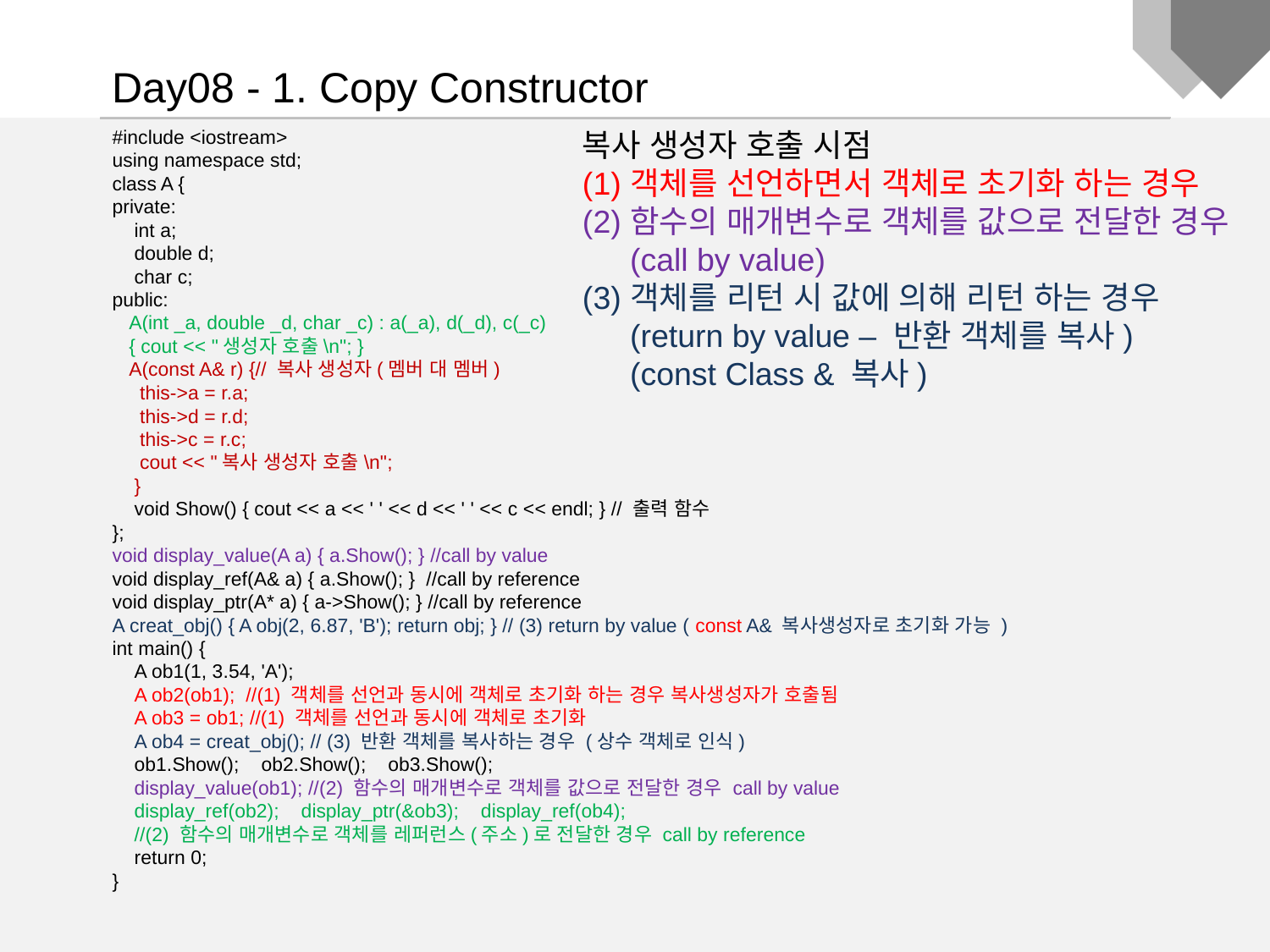

Day08 - 1. Copy Constructor
복사 생성자 호출 시점
객체를 선언하면서 객체로 초기화 하는 경우
함수의 매개변수로 객체를 값으로 전달한 경우
(call by value)
객체를 리턴 시 값에 의해 리턴 하는 경우
(return by value – 반환 객체를 복사)
(const Class & 복사)
#include <iostream>
using namespace std;
class A {
private:
    int a;
    double d;
    char c;
public:
   A(int _a, double _d, char _c) : a(_a), d(_d), c(_c)
   { cout << "생성자 호출\n"; }
   A(const A& r) {// 복사 생성자(멤버 대 멤버)
     this->a = r.a;
     this->d = r.d;
     this->c = r.c;
     cout << "복사 생성자 호출\n";
    }
    void Show() { cout << a << ' ' << d << ' ' << c << endl; } // 출력 함수
};
void display_value(A a) { a.Show(); } //call by value
void display_ref(A& a) { a.Show(); }  //call by reference
void display_ptr(A* a) { a->Show(); } //call by reference
A creat_obj() { A obj(2, 6.87, 'B'); return obj; } // (3) return by value ( const A& 복사생성자로 초기화 가능 )
int main() {
    A ob1(1, 3.54, 'A');
    A ob2(ob1);  //(1) 객체를 선언과 동시에 객체로 초기화 하는 경우 복사생성자가 호출됨
    A ob3 = ob1; //(1) 객체를 선언과 동시에 객체로 초기화
    A ob4 = creat_obj(); // (3) 반환 객체를 복사하는 경우 (상수 객체로 인식)
    ob1.Show();    ob2.Show();    ob3.Show();
    display_value(ob1); //(2) 함수의 매개변수로 객체를 값으로 전달한 경우 call by value
    display_ref(ob2);    display_ptr(&ob3);    display_ref(ob4);
    //(2) 함수의 매개변수로 객체를 레퍼런스(주소)로 전달한 경우 call by reference
    return 0;
}